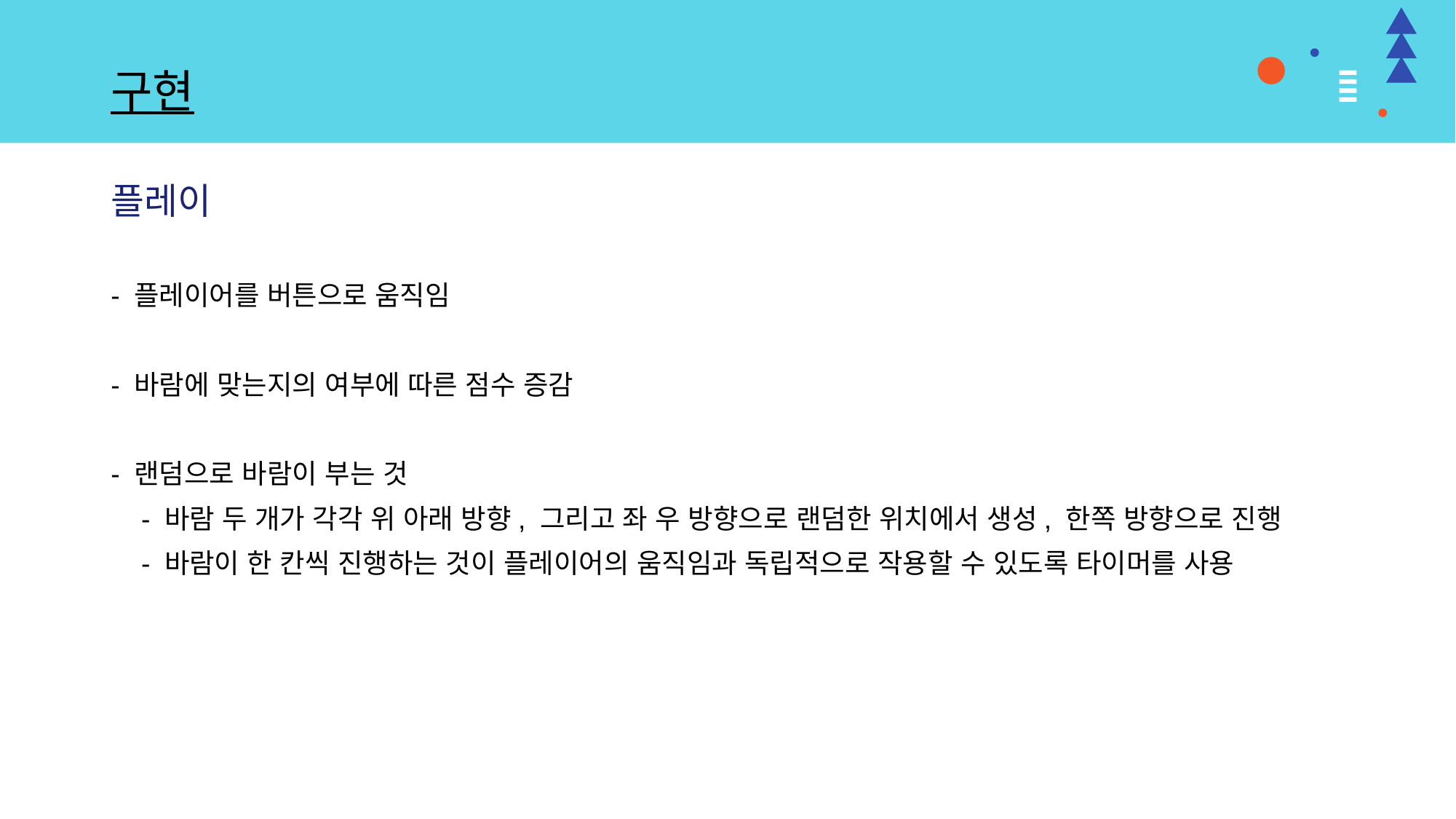

# 구현
플레이

- 플레이어를 버튼으로 움직임

- 바람에 맞는지의 여부에 따른 점수 증감

- 랜덤으로 바람이 부는 것
- 바람 두 개가 각각 위 아래 방향, 그리고 좌 우 방향으로 랜덤한 위치에서 생성, 한쪽 방향으로 진행
- 바람이 한 칸씩 진행하는 것이 플레이어의 움직임과 독립적으로 작용할 수 있도록 타이머를 사용